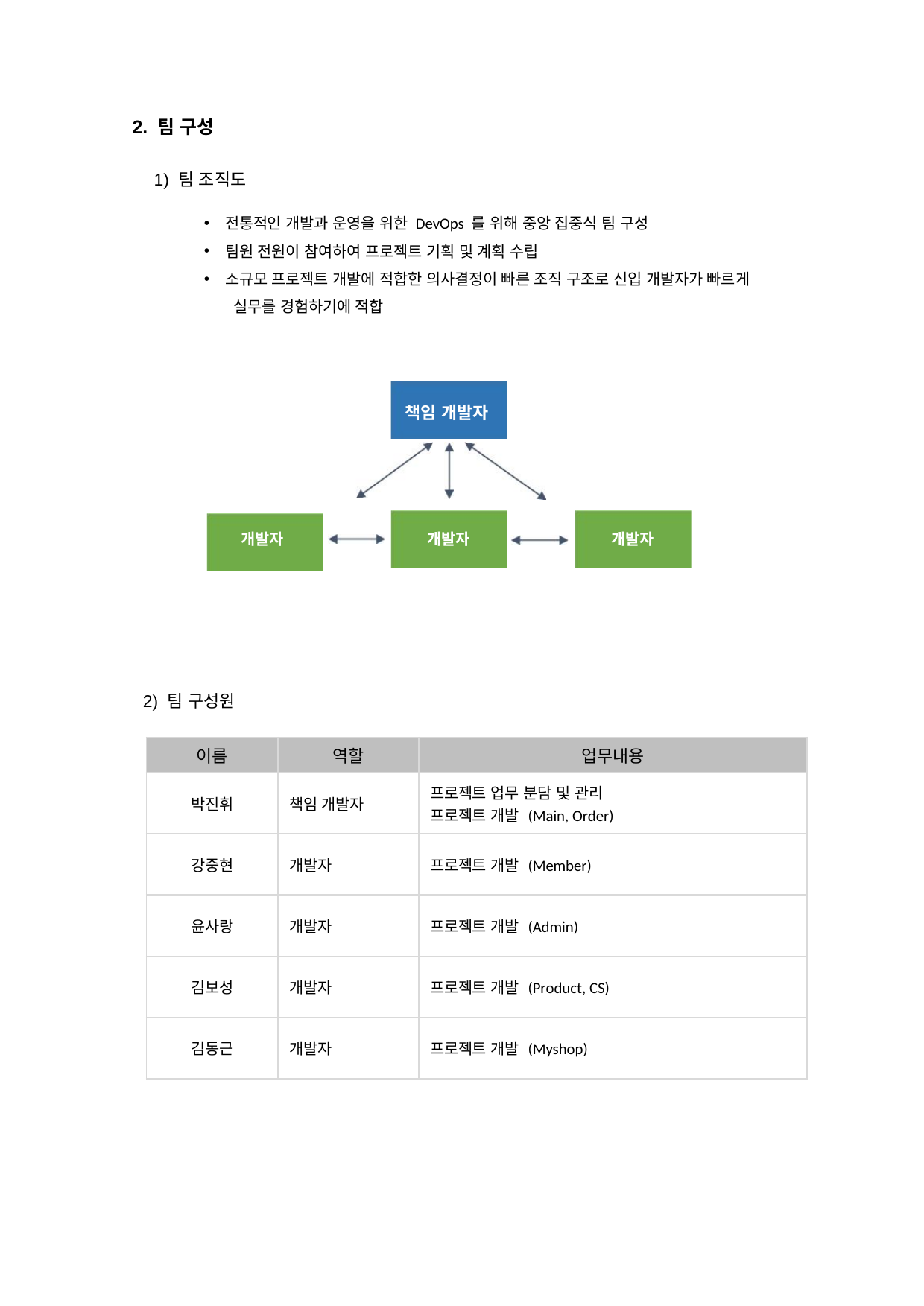

2. 팀 구성
1) 팀 조직도
전통적인 개발과 운영을 위한 DevOps 를 위해 중앙 집중식 팀 구성
팀원 전원이 참여하여 프로젝트 기획 및 계획 수립
소규모 프로젝트 개발에 적합한 의사결정이 빠른 조직 구조로 신입 개발자가 빠르게
      실무를 경험하기에 적합

책임 개발자

개발자
개발자
개발자

2) 팀 구성원
| 이름 | 역할 | 업무내용 |
| --- | --- | --- |
| 박진휘 | 책임 개발자 | 프로젝트 업무 분담 및 관리 프로젝트 개발 (Main, Order) |
| 강중현 | 개발자 | 프로젝트 개발 (Member) |
| 윤사랑 | 개발자 | 프로젝트 개발 (Admin) |
| 김보성 | 개발자 | 프로젝트 개발 (Product, CS) |
| 김동근 | 개발자 | 프로젝트 개발 (Myshop) |